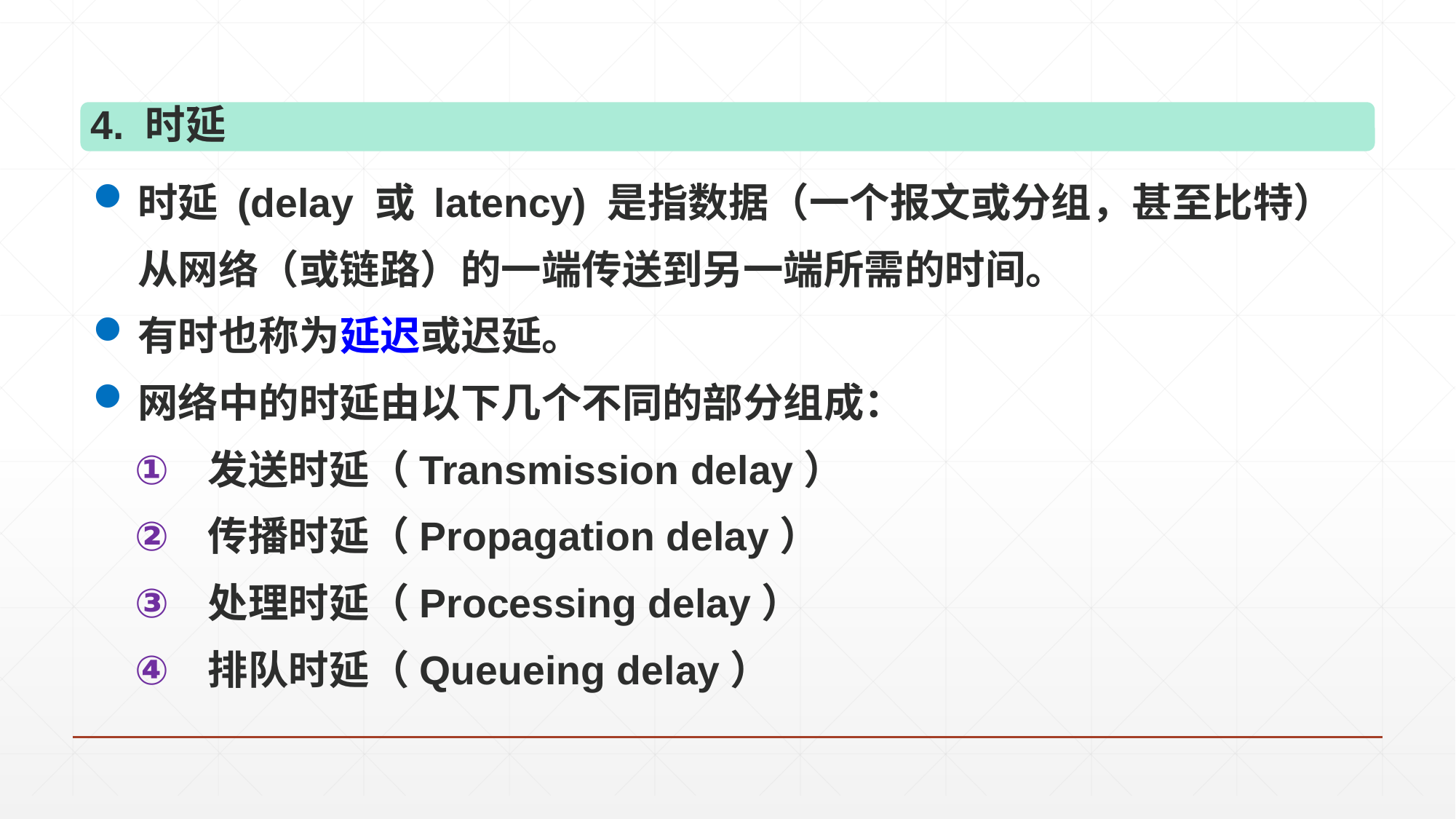

4. 时延

时延 (delay 或 latency) 是指数据（一个报文或分组，甚至比特）从网络（或链路）的一端传送到另一端所需的时间。
有时也称为延迟或迟延。
网络中的时延由以下几个不同的部分组成：
发送时延（Transmission delay）
传播时延（Propagation delay）
处理时延（Processing delay）
排队时延（Queueing delay）